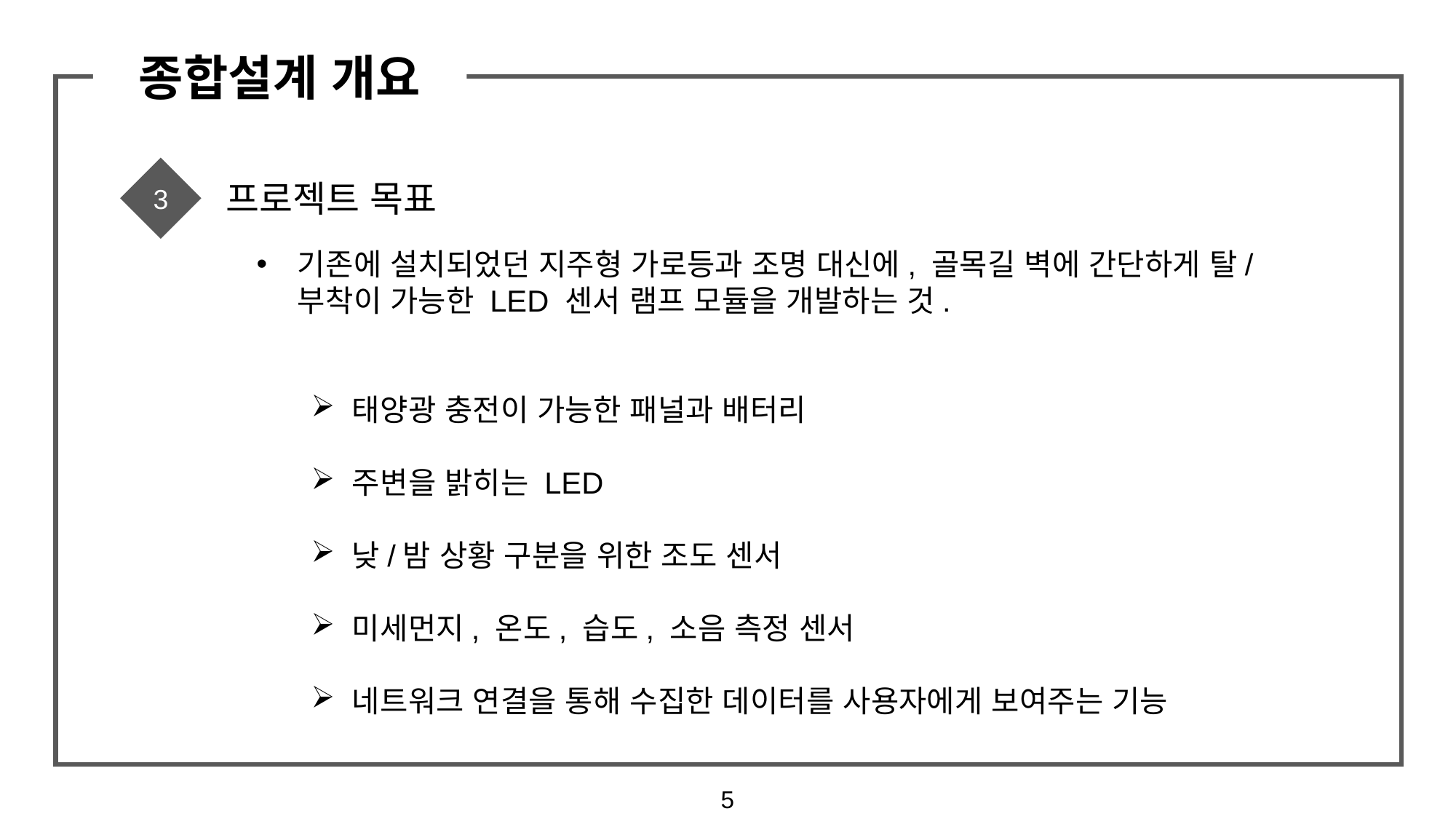

종합설계 개요

3
프로젝트 목표
기존에 설치되었던 지주형 가로등과 조명 대신에, 골목길 벽에 간단하게 탈/부착이 가능한 LED 센서 램프 모듈을 개발하는 것.

태양광 충전이 가능한 패널과 배터리

주변을 밝히는 LED

낮/밤 상황 구분을 위한 조도 센서

미세먼지, 온도, 습도, 소음 측정 센서

네트워크 연결을 통해 수집한 데이터를 사용자에게 보여주는 기능

5